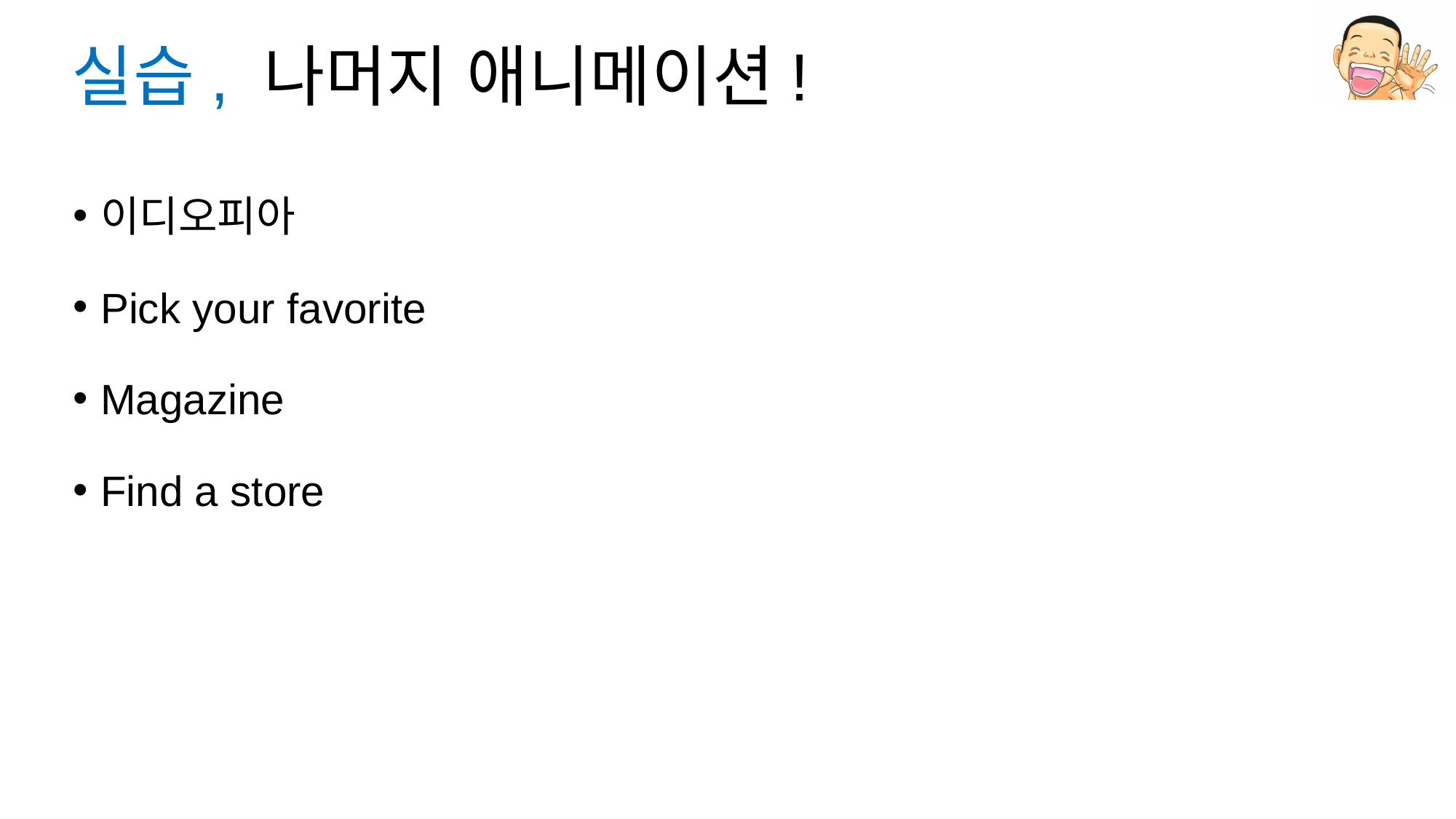

# 실습, 나머지 애니메이션!
이디오피아
Pick your favorite
Magazine
Find a store